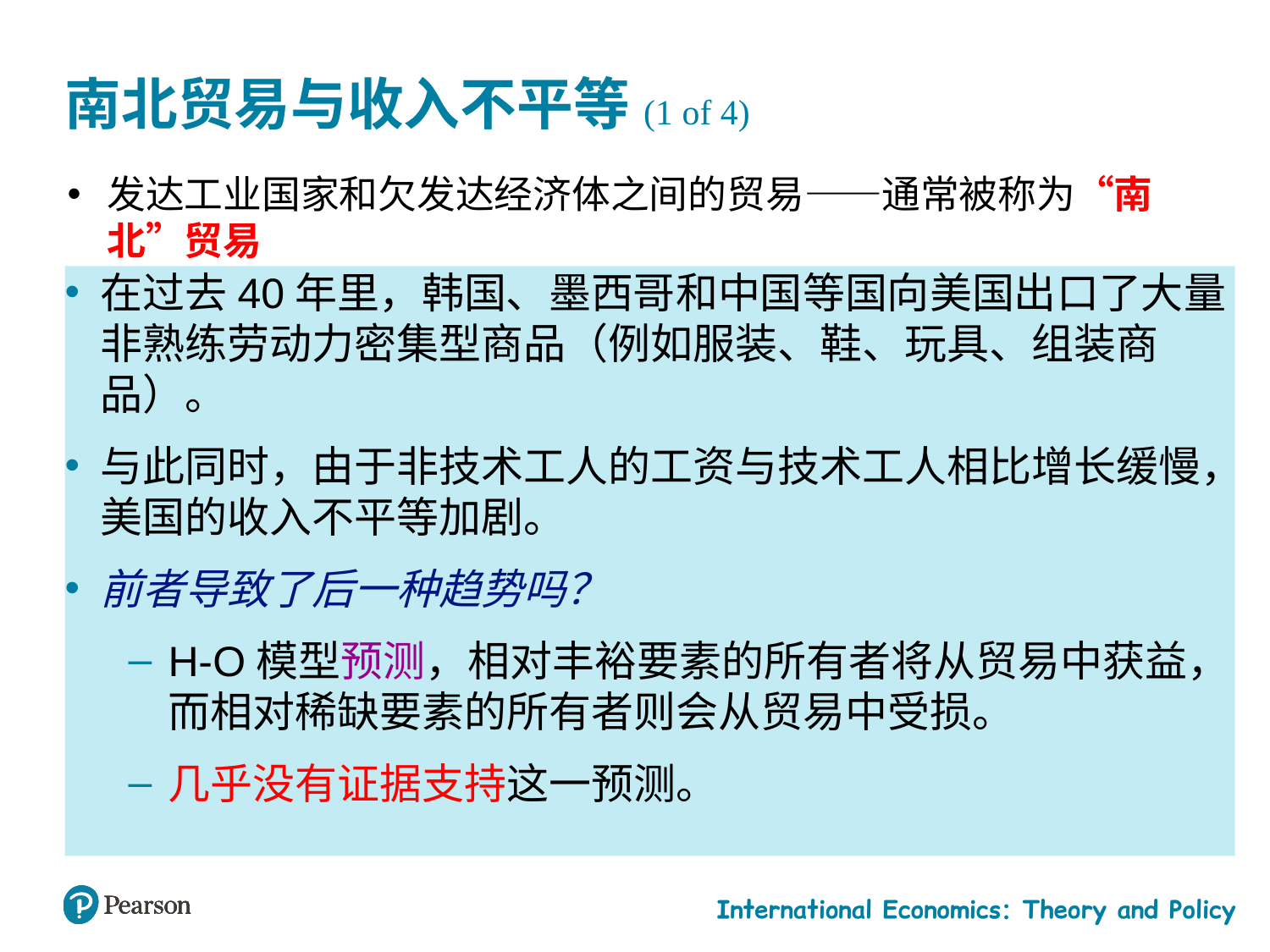

# 南北贸易与收入不平等(1 of 4)
发达工业国家和欠发达经济体之间的贸易——通常被称为“南北”贸易
大多数发达国家处在北半球的温带地区，他们用制成品交换南方国家的原材料和农产品，如石油和咖啡。
然而，从1970年代起，以前原材料出口国越来越多地开始向美国等高工资国家出售制成品。
但他们的出口与进口在要素密集度上明显存在很大差异。
绝大多数情况下，他们的产品是非熟练劳动力密集型的（“低技术产品”），而发达国家的出口则是资本或技能密集型的产品，如化学品和飞机（“高科技产品”）。
在过去40年里，韩国、墨西哥和中国等国向美国出口了大量非熟练劳动力密集型商品（例如服装、鞋、玩具、组装商品）。
与此同时，由于非技术工人的工资与技术工人相比增长缓慢，美国的收入不平等加剧。
前者导致了后一种趋势吗？
H-O模型预测，相对丰裕要素的所有者将从贸易中获益，而相对稀缺要素的所有者则会从贸易中受损。
几乎没有证据支持这一预测。